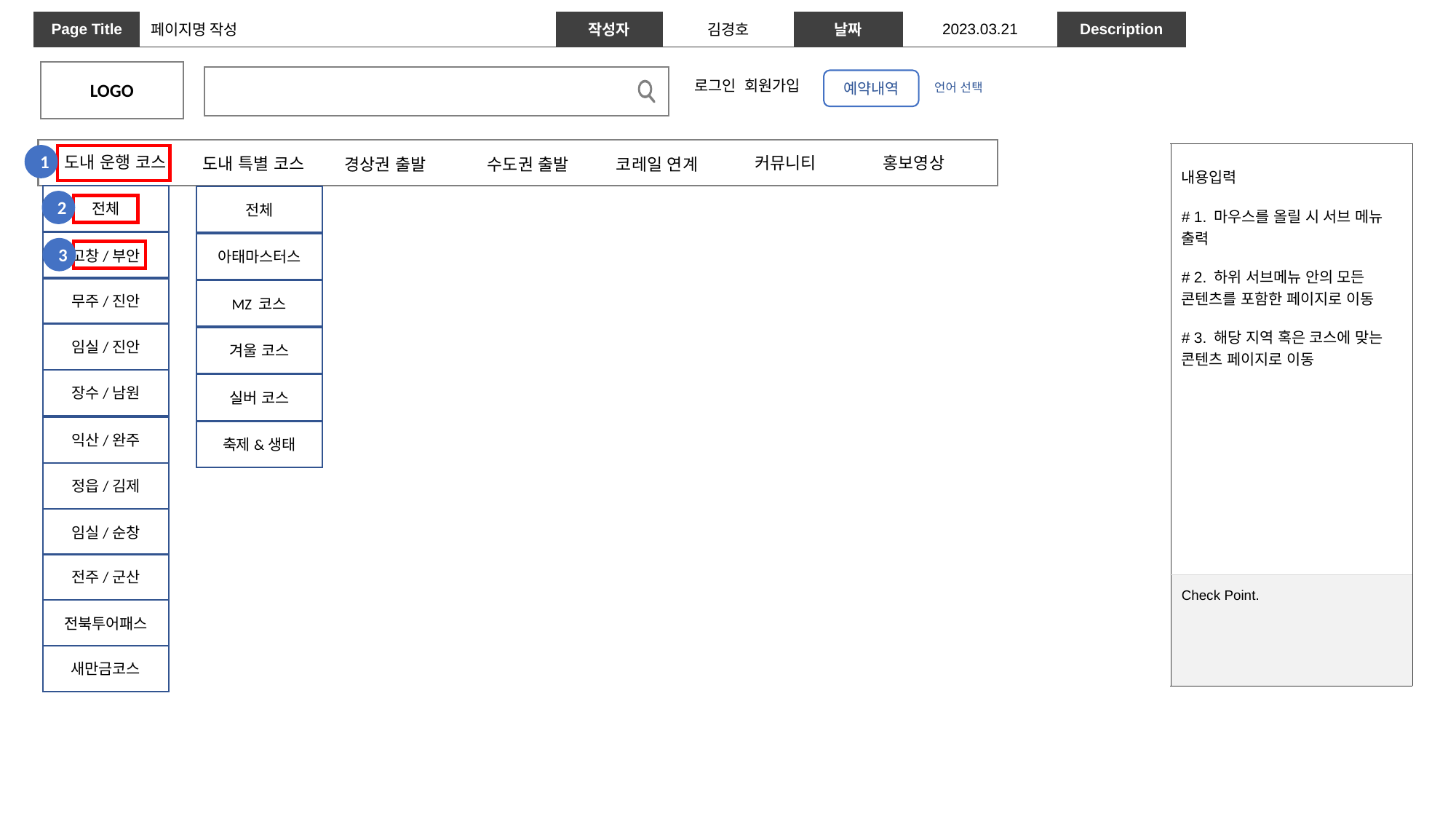

| Page Title | 페이지명 작성 | 작성자 | 김경호 | 날짜 | 2023.03.21 | Description |  |
| --- | --- | --- | --- | --- | --- | --- | --- |
LOGO

예약내역
로그인  회원가입
언어 선택

| 내용입력 # 1. 마우스를 올릴 시 서브 메뉴 출력 # 2. 하위 서브메뉴 안의 모든 콘텐츠를 포함한 페이지로 이동 # 3. 해당 지역 혹은 코스에 맞는 콘텐츠 페이지로 이동 |
| --- |
| Check Point. |
1

도내 운행 코스
커뮤니티
홍보영상
도내 특별 코스
수도권 출발
코레일 연계
경상권 출발
전체
전체
2

고창/부안
아태마스터스
3

무주/진안
MZ 코스
임실/진안
겨울 코스
장수/남원
실버 코스
익산/완주
축제&생태
정읍/김제
임실/순창
전주/군산
전북투어패스
새만금코스